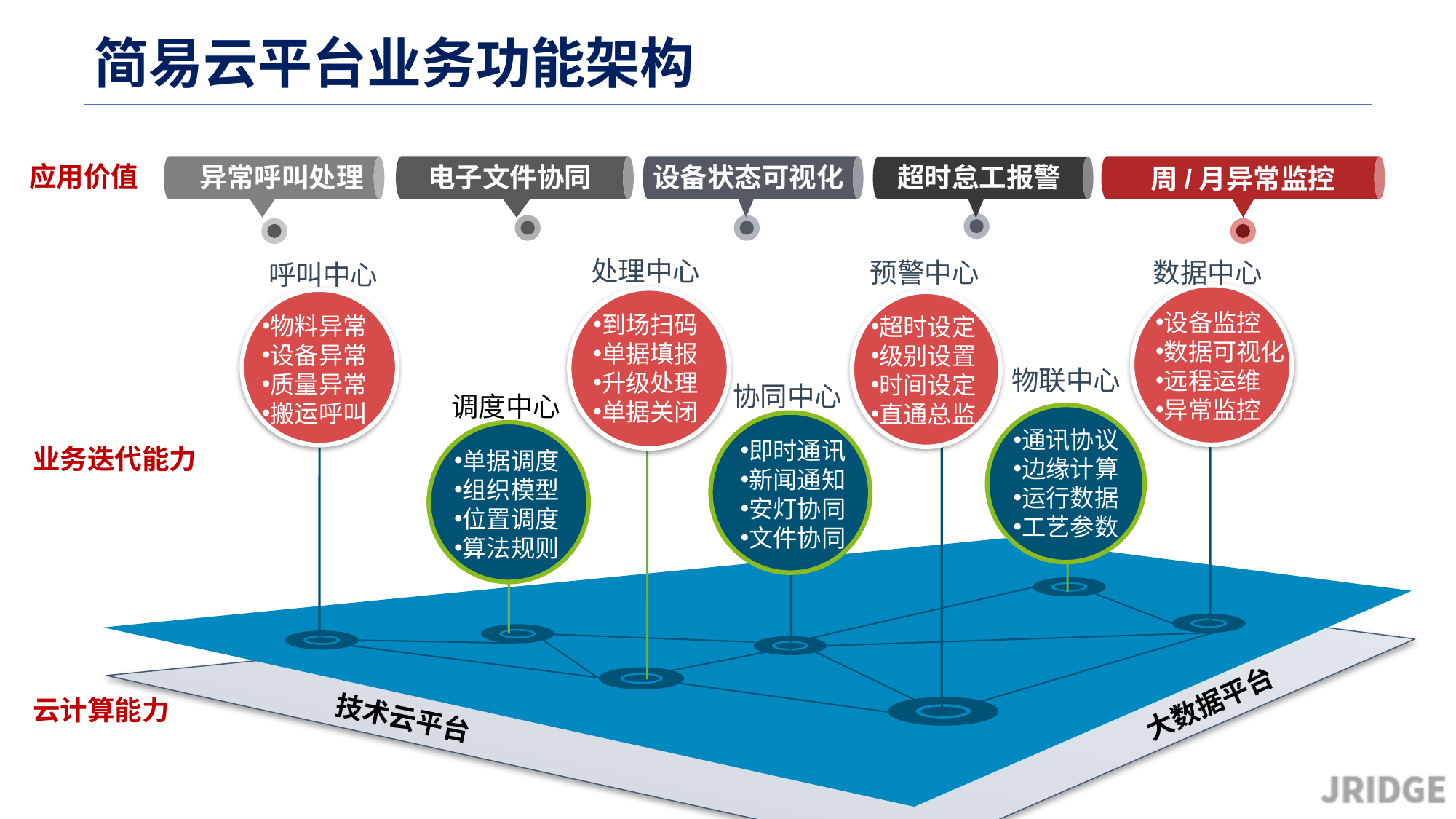

#
简易云平台业务功能架构
应用价值
异常呼叫处理
电子文件协同
设备状态可视化
超时怠工报警

周/月异常监控

处理中心
预警中心
数据中心
呼叫中心

设备监控
数据可视化
远程运维
异常监控

到场扫码
单据填报
升级处理
单据关闭

物料异常
设备异常
质量异常
搬运呼叫

超时设定
级别设置
时间设定
直通总监
物联中心
协同中心
调度中心

通讯协议
边缘计算
运行数据
工艺参数

即时通讯
新闻通知
安灯协同
文件协同

单据调度
组织模型
位置调度
算法规则
业务迭代能力

大数据平台
云计算能力
技术云平台